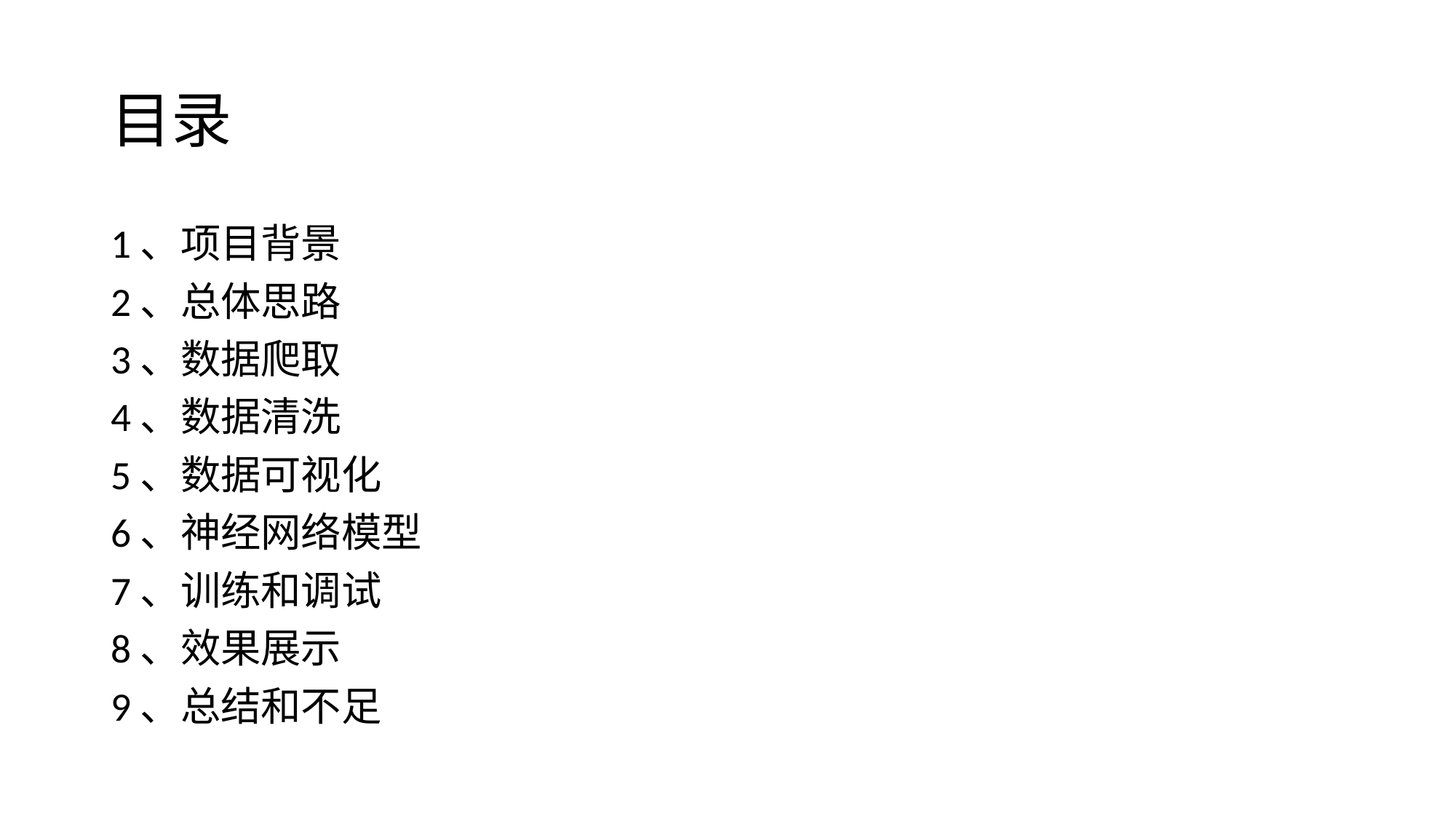

# 目录
1、项目背景
2、总体思路
3、数据爬取
4、数据清洗
5、数据可视化
6、神经网络模型
7、训练和调试
8、效果展示
9、总结和不足